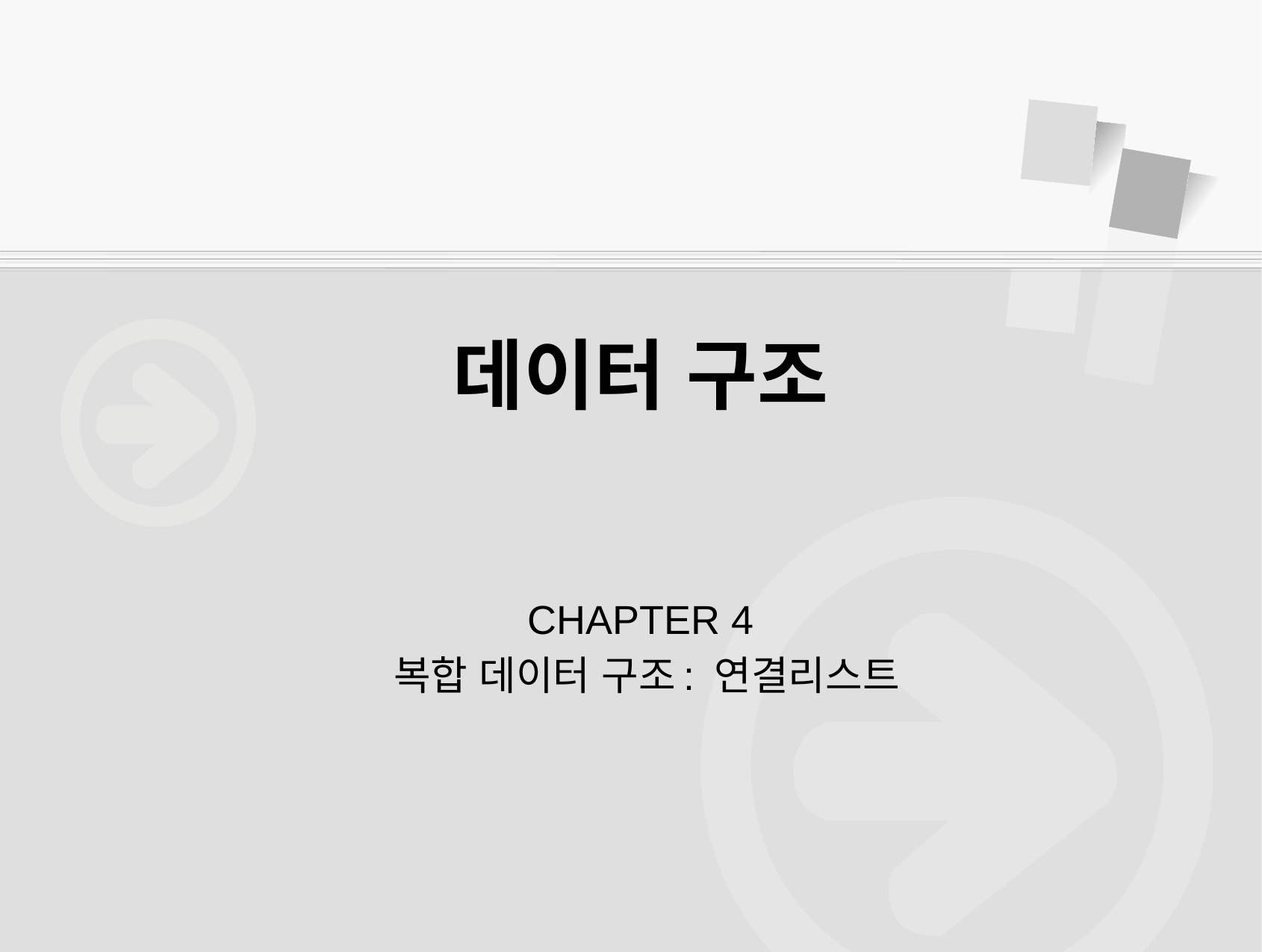

# 데이터 구조
CHAPTER 4
복합 데이터 구조: 연결리스트